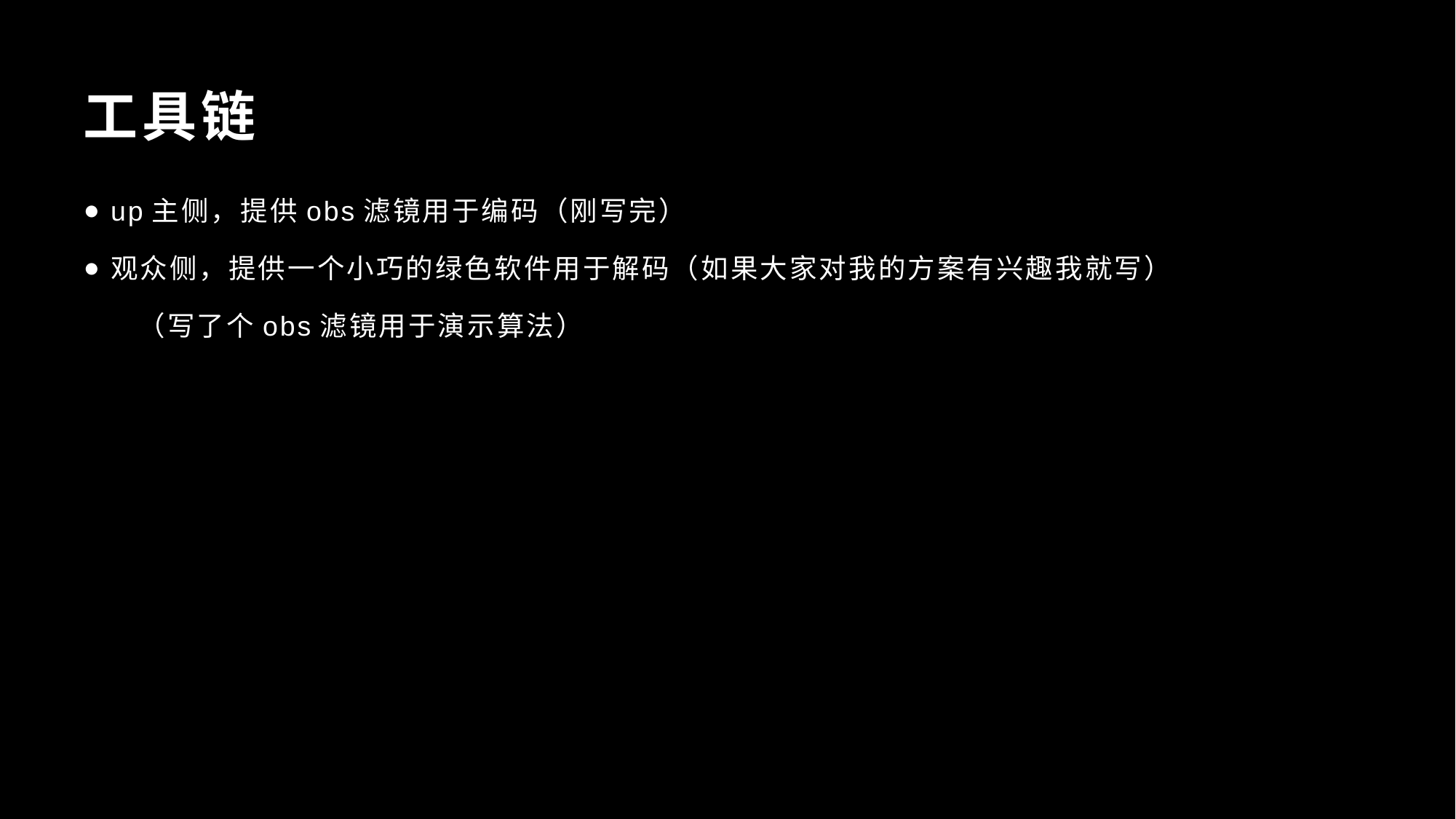

# 工具链
up主侧，提供obs滤镜用于编码（刚写完）
观众侧，提供一个小巧的绿色软件用于解码（如果大家对我的方案有兴趣我就写）
（写了个obs滤镜用于演示算法）